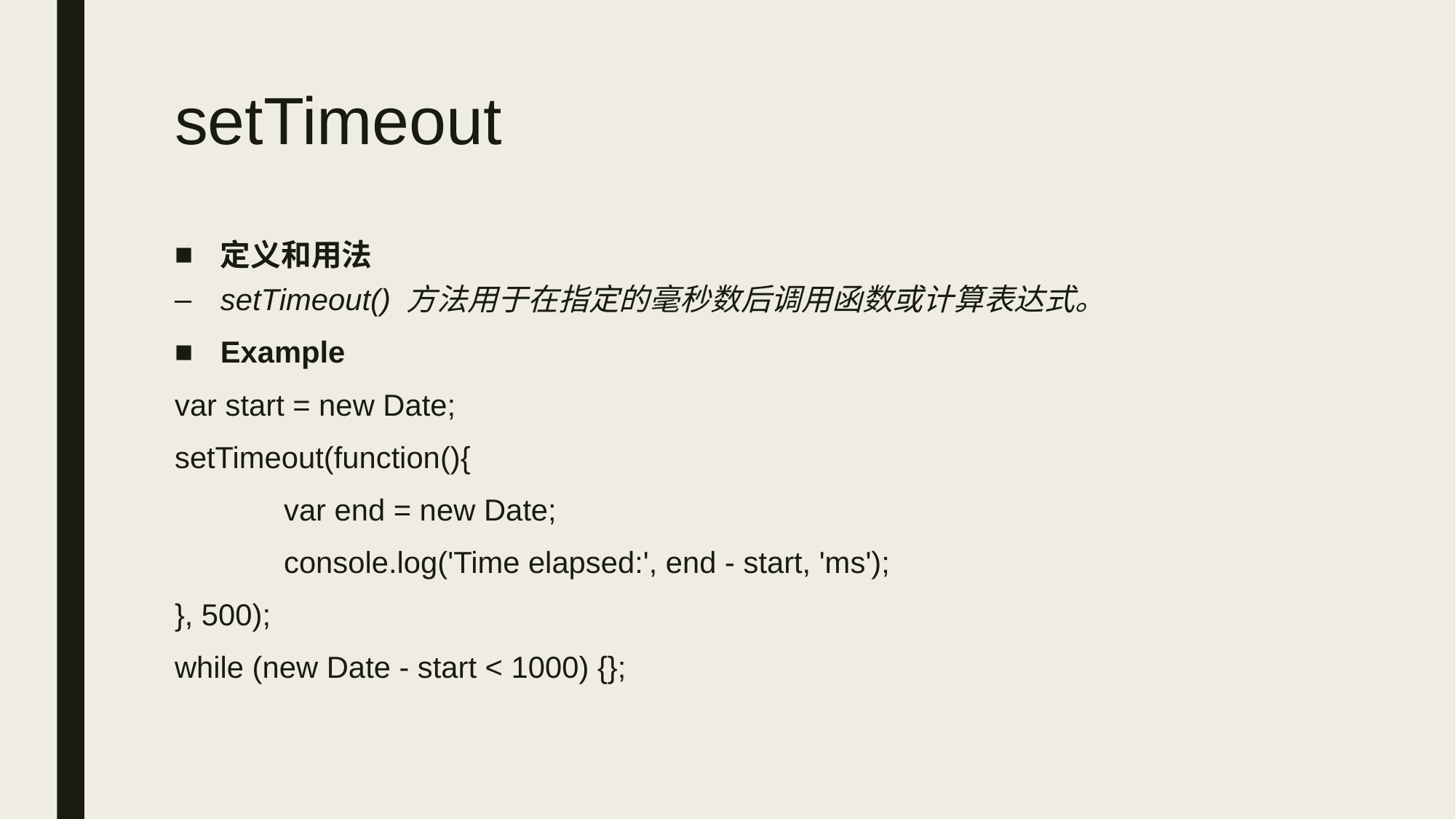

# setTimeout
定义和用法
setTimeout() 方法用于在指定的毫秒数后调用函数或计算表达式。
Example
var start = new Date;
setTimeout(function(){
	var end = new Date;
	console.log('Time elapsed:', end - start, 'ms');
}, 500);
while (new Date - start < 1000) {};